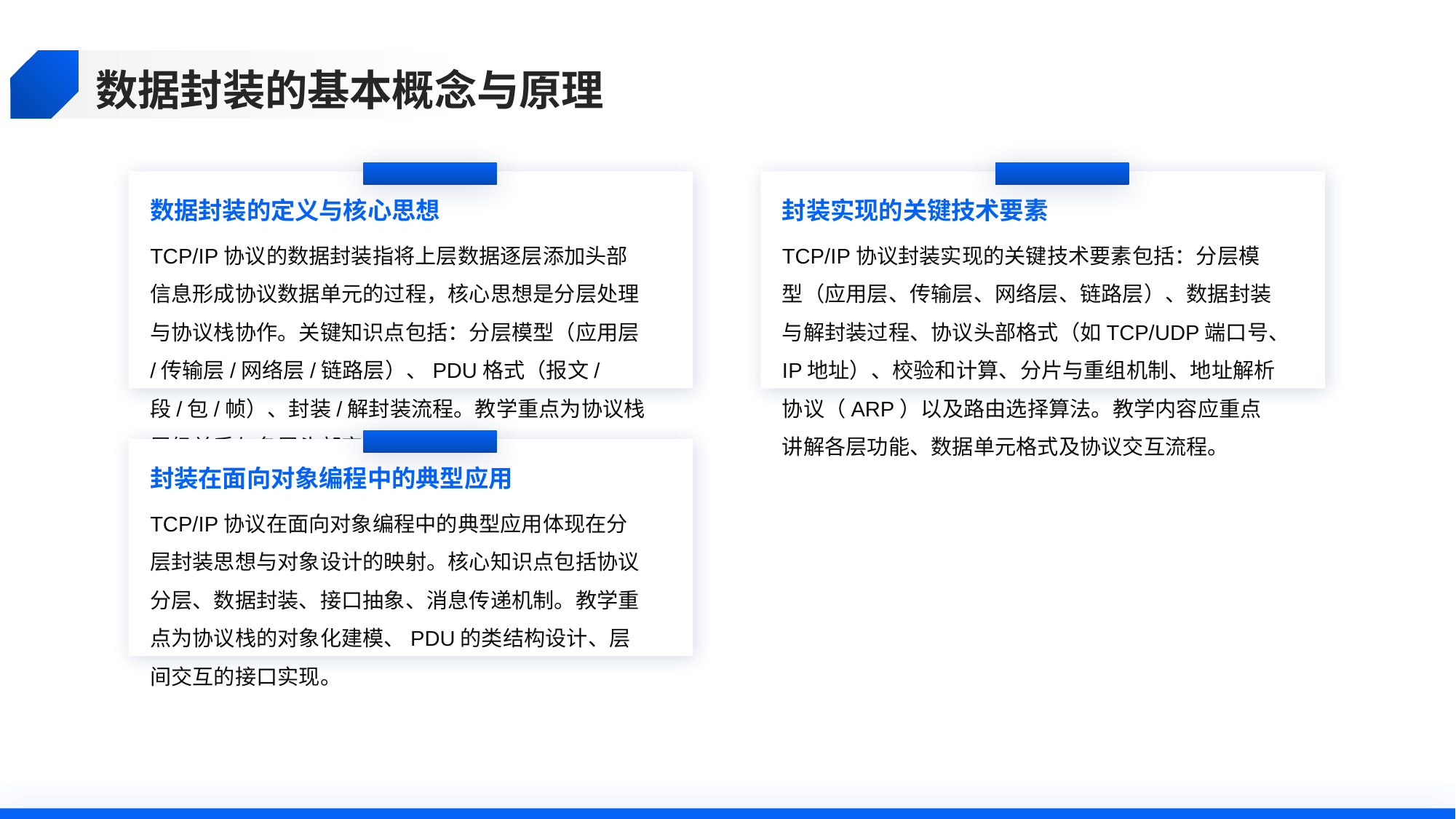

数据封装的基本概念与原理

数据封装的定义与核心思想
封装实现的关键技术要素
TCP/IP协议的数据封装指将上层数据逐层添加头部信息形成协议数据单元的过程，核心思想是分层处理与协议栈协作。关键知识点包括：分层模型（应用层/传输层/网络层/链路层）、PDU格式（报文/段/包/帧）、封装/解封装流程。教学重点为协议栈层级关系与各层头部字段功能。
TCP/IP协议封装实现的关键技术要素包括：分层模型（应用层、传输层、网络层、链路层）、数据封装与解封装过程、协议头部格式（如TCP/UDP端口号、IP地址）、校验和计算、分片与重组机制、地址解析协议（ARP）以及路由选择算法。教学内容应重点讲解各层功能、数据单元格式及协议交互流程。

封装在面向对象编程中的典型应用
TCP/IP协议在面向对象编程中的典型应用体现在分层封装思想与对象设计的映射。核心知识点包括协议分层、数据封装、接口抽象、消息传递机制。教学重点为协议栈的对象化建模、PDU的类结构设计、层间交互的接口实现。